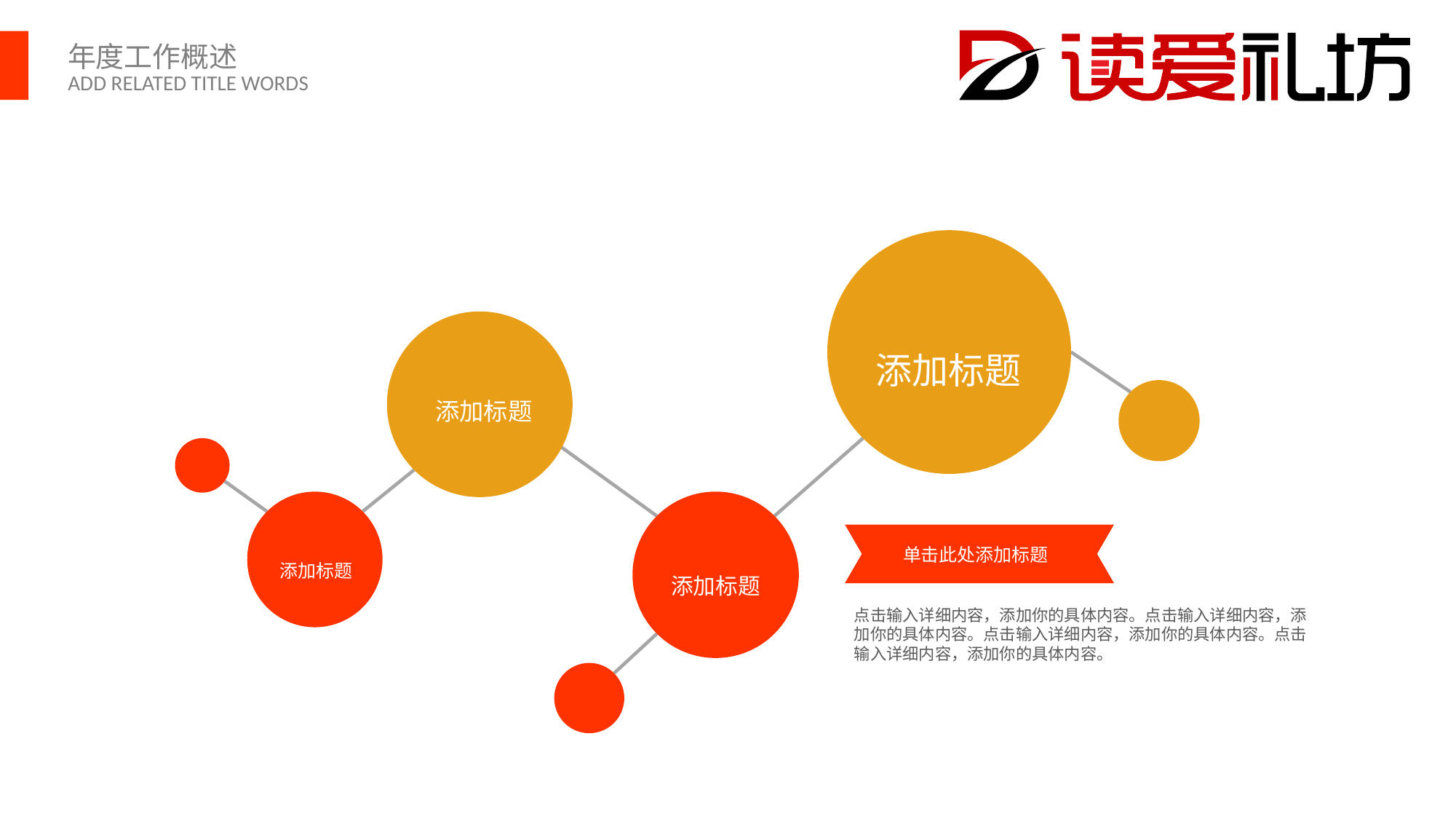

添加标题

添加标题

添加标题

添加标题

单击此处添加标题
点击输入详细内容，添加你的具体内容。点击输入详细内容，添加你的具体内容。点击输入详细内容，添加你的具体内容。点击输入详细内容，添加你的具体内容。